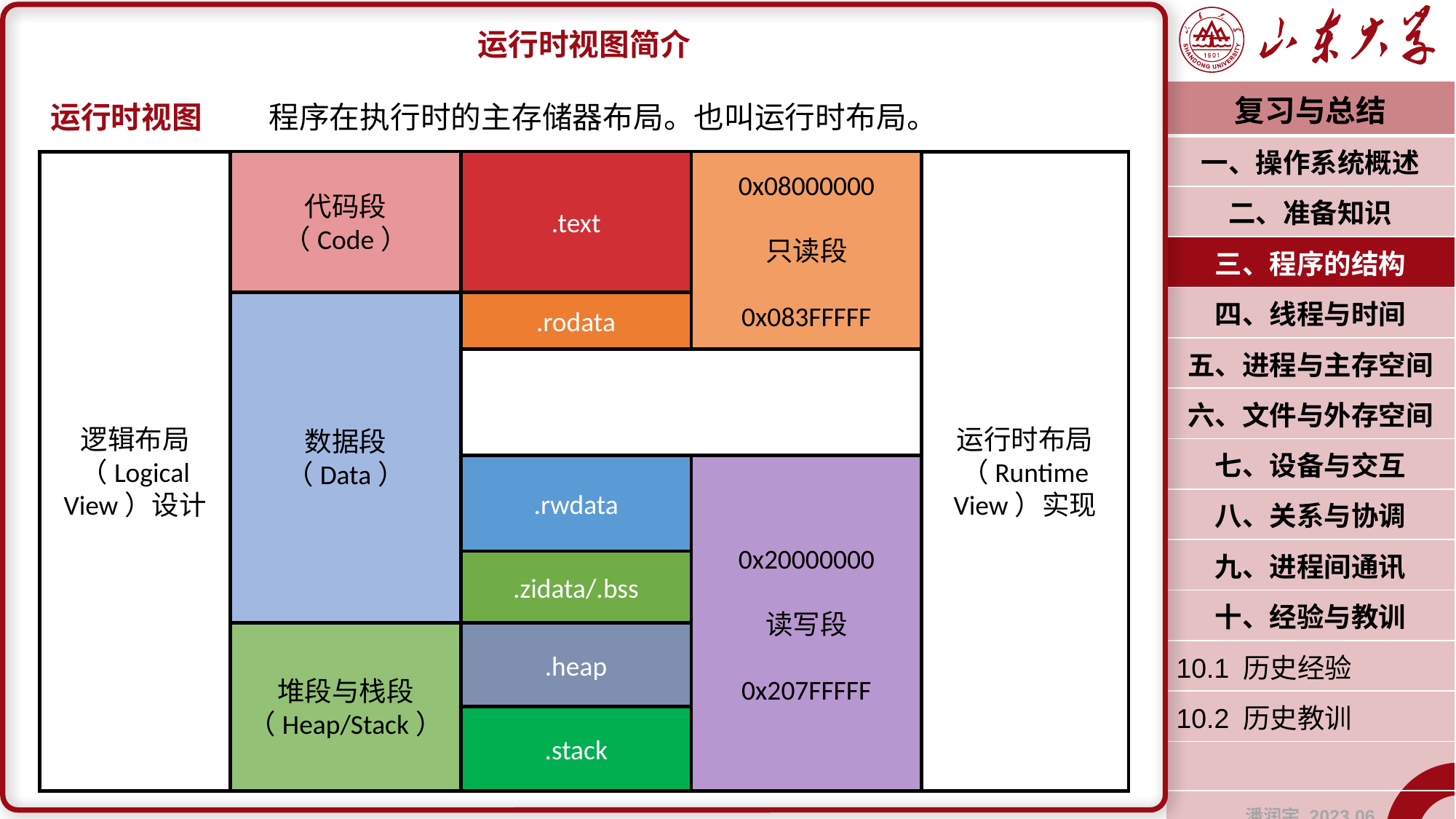

运行时视图简介

运行时视图	程序在执行时的主存储器布局。也叫运行时布局。
| 复习与总结 |
| --- |
| 一、操作系统概述 |
| 二、准备知识 |
| 三、程序的结构 |
| 四、线程与时间 |
| 五、进程与主存空间 |
| 六、文件与外存空间 |
| 七、设备与交互 |
| 八、关系与协调 |
| 九、进程间通讯 |
| 十、经验与教训 |
| 10.1 历史经验 |
| 10.2 历史教训 |
|  |
| 潘润宇 2023.06 |
代码段
（Code）
.text
0x08000000

只读段

0x083FFFFF
逻辑布局（Logical View）设计
运行时布局（Runtime View）实现
.rodata
数据段
（Data）
.rwdata
0x20000000

读写段

0x207FFFFF
.zidata/.bss
堆段与栈段
（Heap/Stack）
.heap
.stack